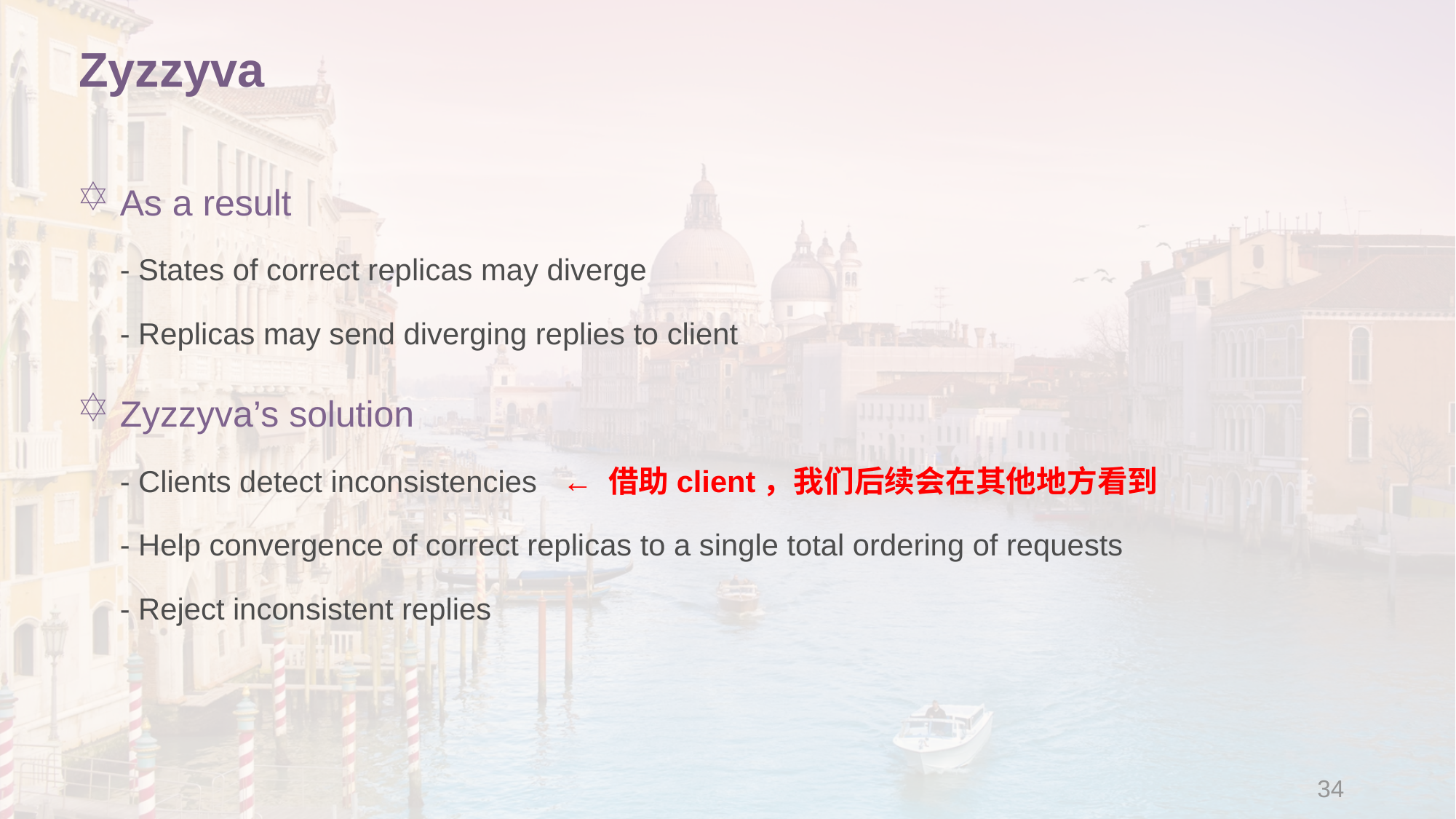

# Zyzzyva
As a result
- States of correct replicas may diverge
- Replicas may send diverging replies to client
Zyzzyva’s solution
- Clients detect inconsistencies   ← 借助client，我们后续会在其他地方看到
- Help convergence of correct replicas to a single total ordering of requests
- Reject inconsistent replies
34